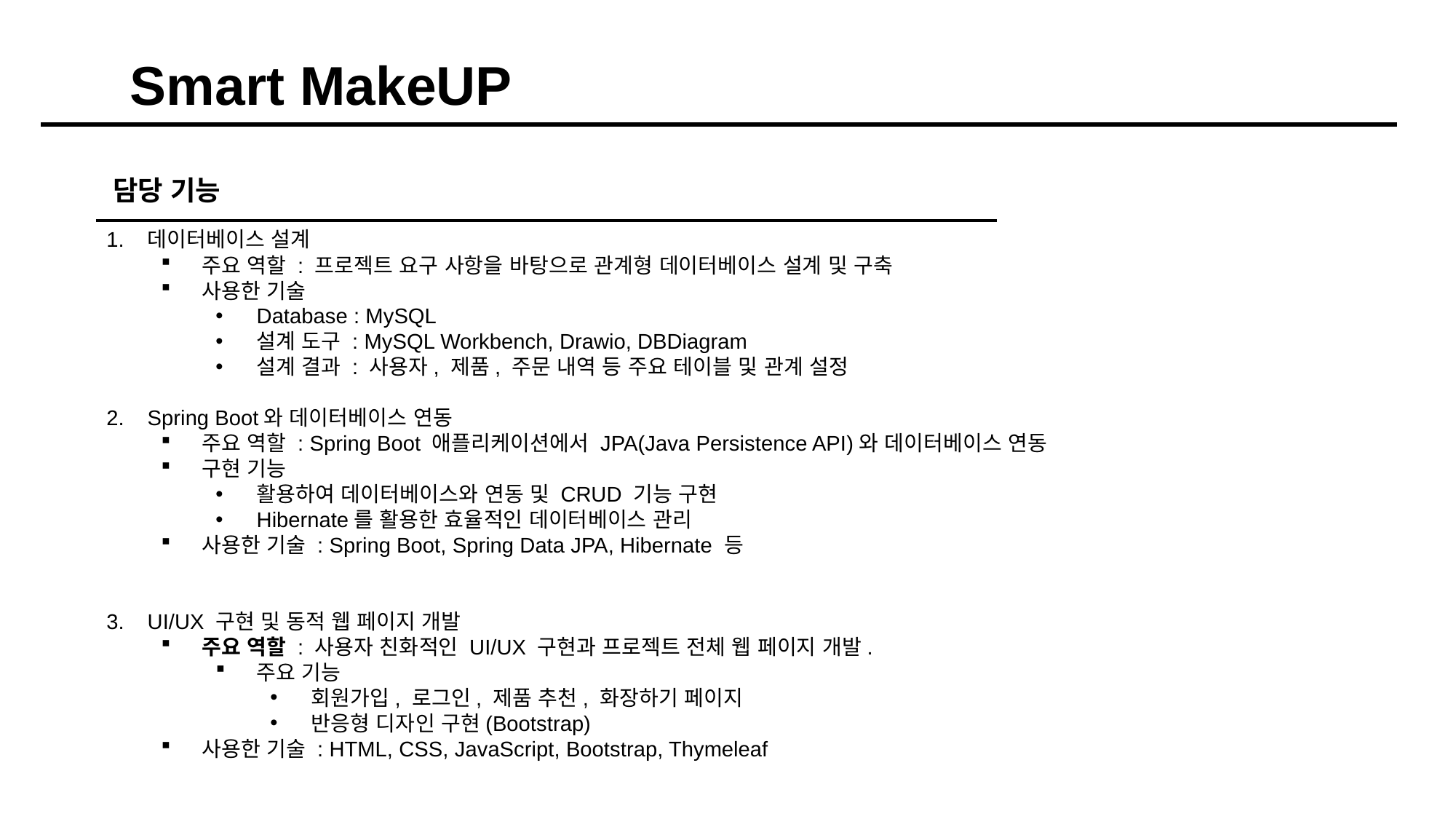

Smart MakeUP
담당 기능
데이터베이스 설계
주요 역할 : 프로젝트 요구 사항을 바탕으로 관계형 데이터베이스 설계 및 구축
사용한 기술
Database : MySQL
설계 도구 : MySQL Workbench, Drawio, DBDiagram
설계 결과 : 사용자, 제품, 주문 내역 등 주요 테이블 및 관계 설정

Spring Boot와 데이터베이스 연동
주요 역할 : Spring Boot 애플리케이션에서 JPA(Java Persistence API)와 데이터베이스 연동
구현 기능
활용하여 데이터베이스와 연동 및 CRUD 기능 구현
Hibernate를 활용한 효율적인 데이터베이스 관리
사용한 기술 : Spring Boot, Spring Data JPA, Hibernate 등

UI/UX 구현 및 동적 웹 페이지 개발
주요 역할 : 사용자 친화적인 UI/UX 구현과 프로젝트 전체 웹 페이지 개발.
주요 기능
회원가입, 로그인, 제품 추천, 화장하기 페이지
반응형 디자인 구현(Bootstrap)
사용한 기술 : HTML, CSS, JavaScript, Bootstrap, Thymeleaf